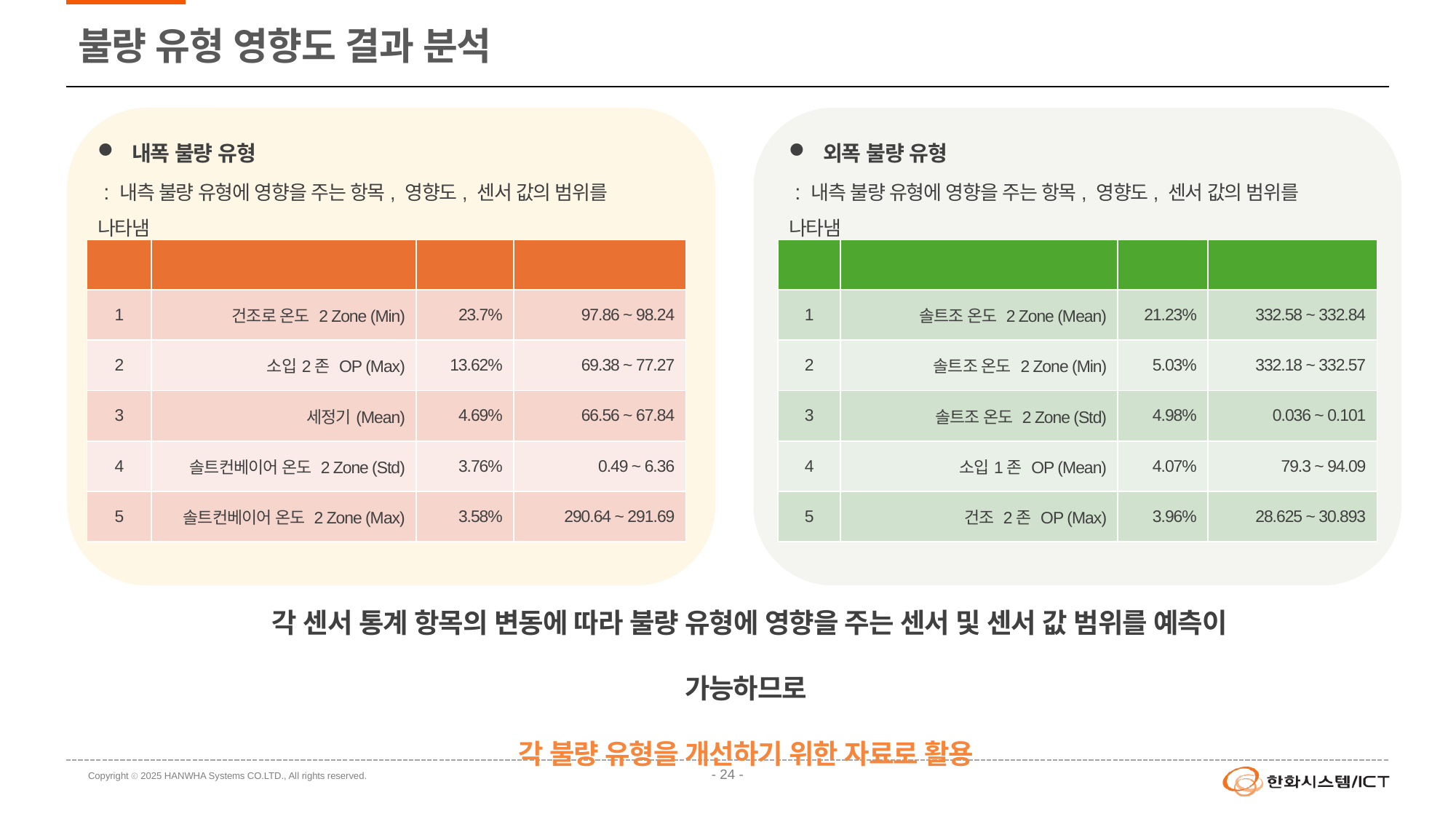

# 불량 유형 영향도 결과 분석

내폭 불량 유형
 : 내측 불량 유형에 영향을 주는 항목, 영향도, 센서 값의 범위를 나타냄
외폭 불량 유형
 : 내측 불량 유형에 영향을 주는 항목, 영향도, 센서 값의 범위를 나타냄
| 순위 | 센서 통계 항목 | 영향도 | 불량 영향 범위 |
| --- | --- | --- | --- |
| 1 | 건조로 온도 2 Zone (Min) | 23.7% | 97.86 ~ 98.24 |
| 2 | 소입2존 OP (Max) | 13.62% | 69.38 ~ 77.27 |
| 3 | 세정기(Mean) | 4.69% | 66.56 ~ 67.84 |
| 4 | 솔트컨베이어 온도 2 Zone (Std) | 3.76% | 0.49 ~ 6.36 |
| 5 | 솔트컨베이어 온도 2 Zone (Max) | 3.58% | 290.64 ~ 291.69 |
| 순위 | 센서 통계 항목 | 영향도 | 불량 영향 범위 |
| --- | --- | --- | --- |
| 1 | 솔트조 온도 2 Zone (Mean) | 21.23% | 332.58 ~ 332.84 |
| 2 | 솔트조 온도 2 Zone (Min) | 5.03% | 332.18 ~ 332.57 |
| 3 | 솔트조 온도 2 Zone (Std) | 4.98% | 0.036 ~ 0.101 |
| 4 | 소입1존 OP (Mean) | 4.07% | 79.3 ~ 94.09 |
| 5 | 건조 2존 OP (Max) | 3.96% | 28.625 ~ 30.893 |
각 센서 통계 항목의 변동에 따라 불량 유형에 영향을 주는 센서 및 센서 값 범위를 예측이 가능하므로
각 불량 유형을 개선하기 위한 자료로 활용